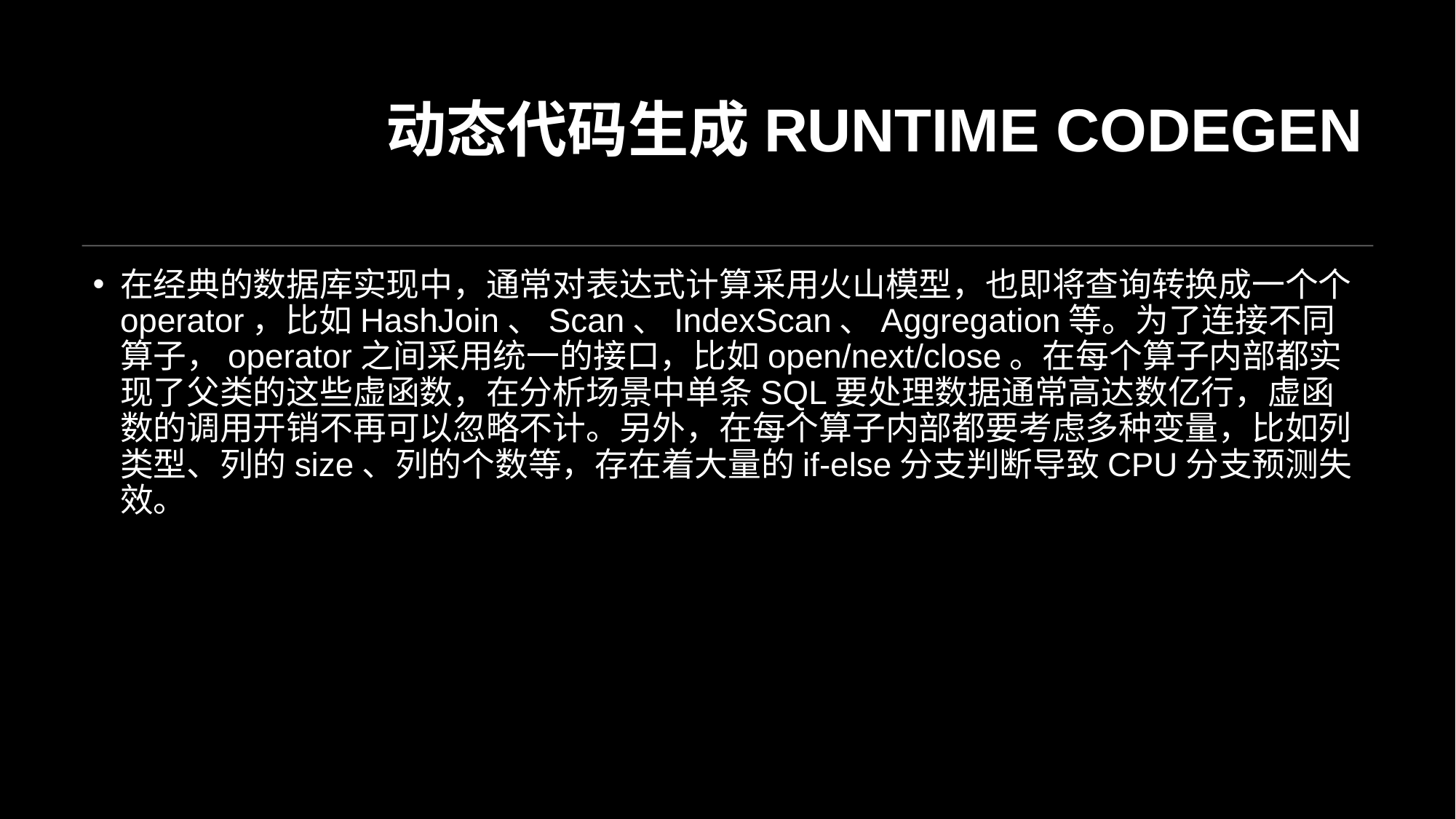

# 动态代码生成Runtime Codegen
在经典的数据库实现中，通常对表达式计算采用火山模型，也即将查询转换成一个个operator，比如HashJoin、Scan、IndexScan、Aggregation等。为了连接不同算子，operator之间采用统一的接口，比如open/next/close。在每个算子内部都实现了父类的这些虚函数，在分析场景中单条SQL要处理数据通常高达数亿行，虚函数的调用开销不再可以忽略不计。另外，在每个算子内部都要考虑多种变量，比如列类型、列的size、列的个数等，存在着大量的if-else分支判断导致CPU分支预测失效。